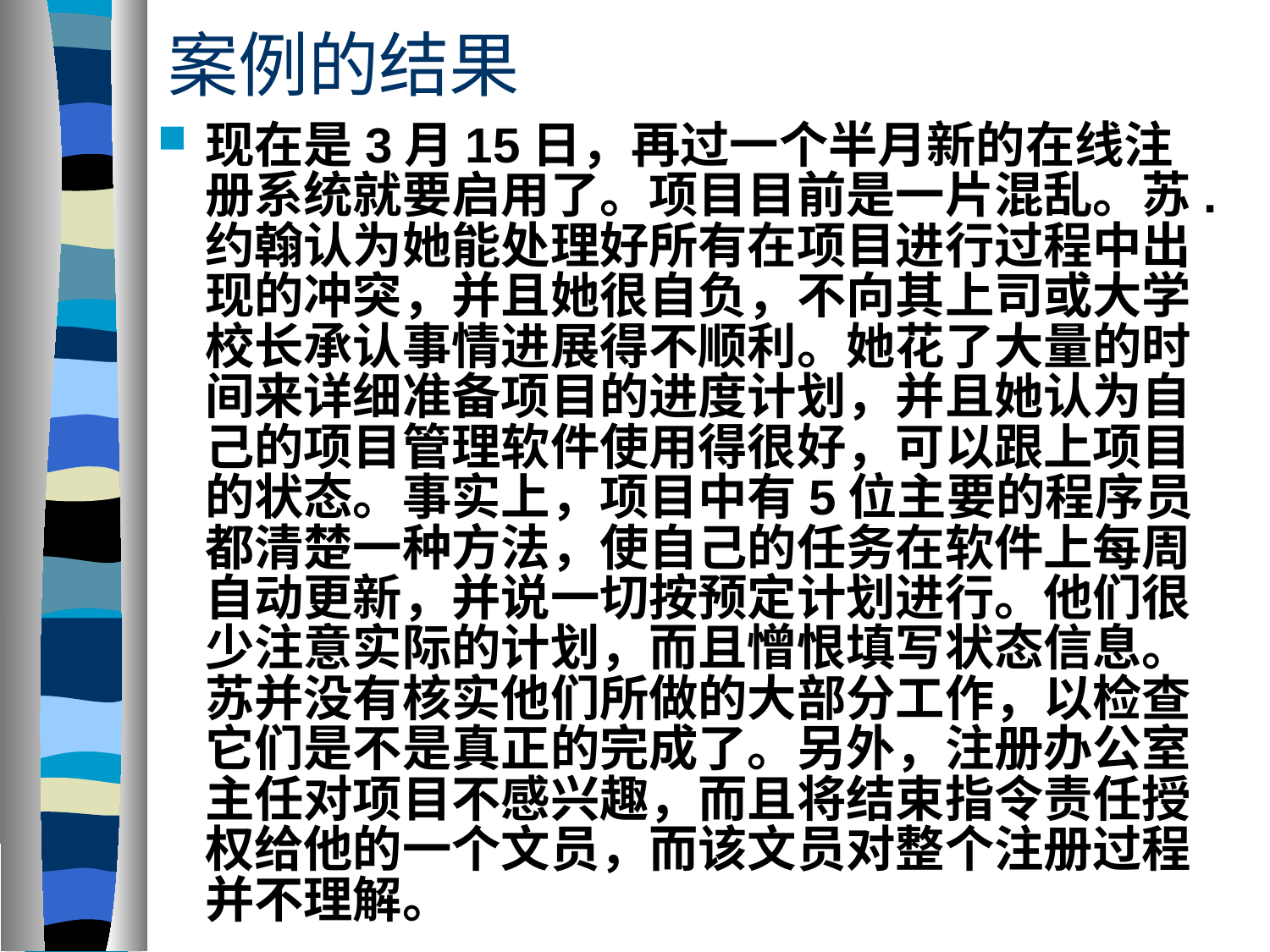

# 案例的结果
现在是3月15日，再过一个半月新的在线注册系统就要启用了。项目目前是一片混乱。苏.约翰认为她能处理好所有在项目进行过程中出现的冲突，并且她很自负，不向其上司或大学校长承认事情进展得不顺利。她花了大量的时间来详细准备项目的进度计划，并且她认为自己的项目管理软件使用得很好，可以跟上项目的状态。事实上，项目中有5位主要的程序员都清楚一种方法，使自己的任务在软件上每周自动更新，并说一切按预定计划进行。他们很少注意实际的计划，而且憎恨填写状态信息。苏并没有核实他们所做的大部分工作，以检查它们是不是真正的完成了。另外，注册办公室主任对项目不感兴趣，而且将结束指令责任授权给他的一个文员，而该文员对整个注册过程并不理解。